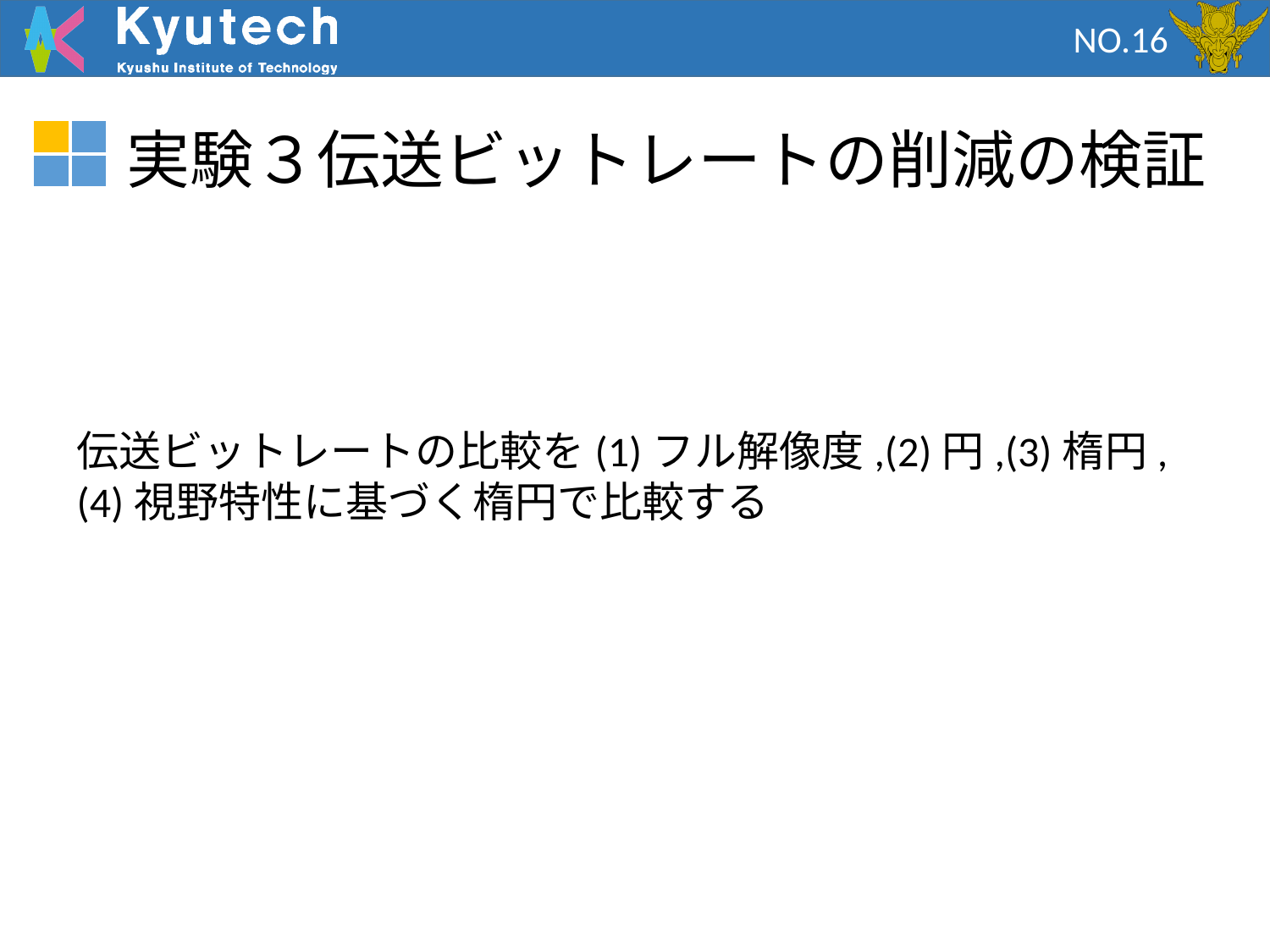

NO.16
実験３伝送ビットレートの削減の検証

伝送ビットレートの比較を(1)フル解像度,(2)円,(3)楕円,
(4)視野特性に基づく楕円で比較する